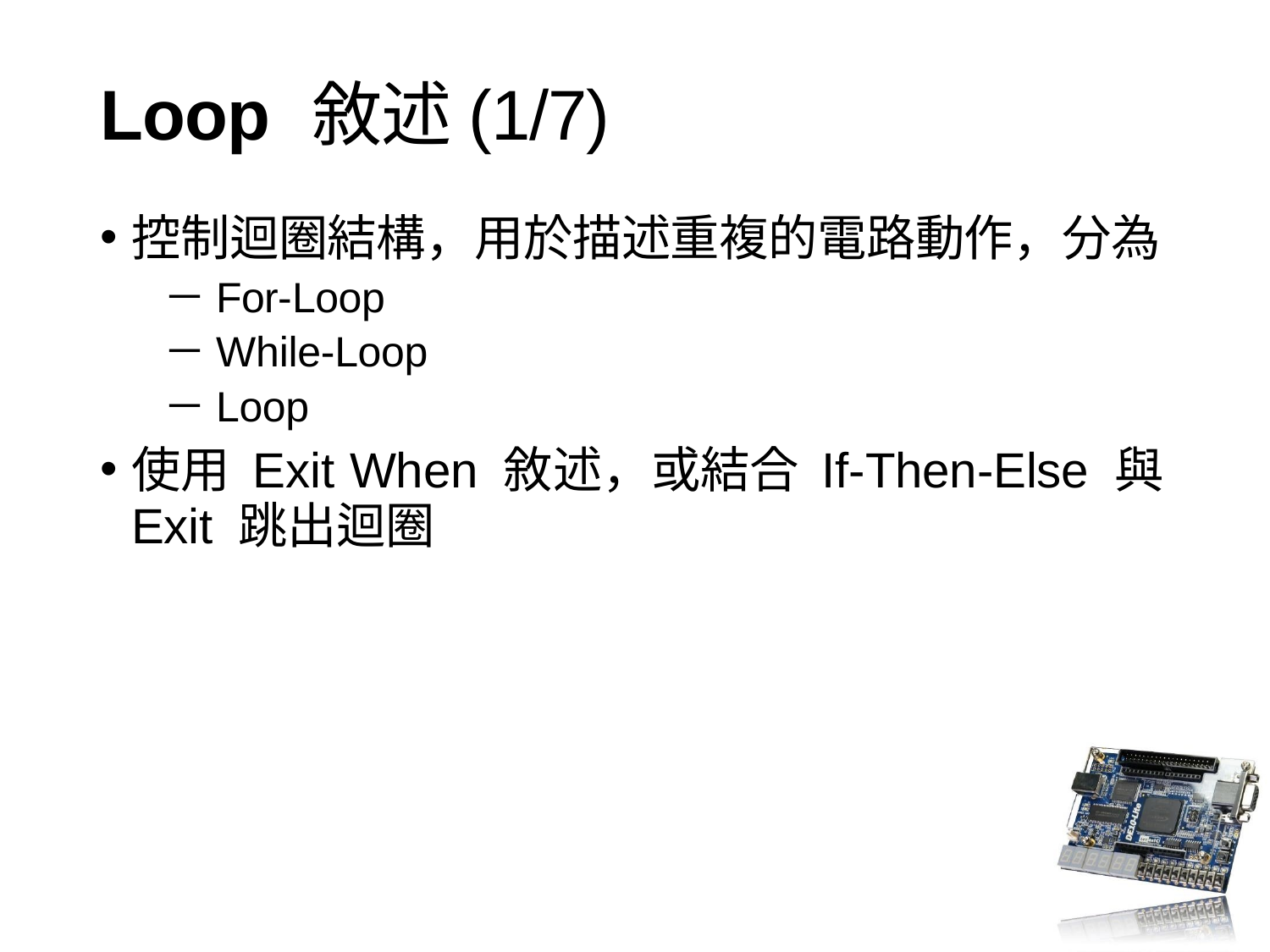

# Loop	敘述(1/7)
控制迴圈結構，用於描述重複的電路動作，分為
－For-Loop
－While-Loop
－Loop
使用 Exit When 敘述，或結合 If-Then-Else 與Exit 跳出迴圈